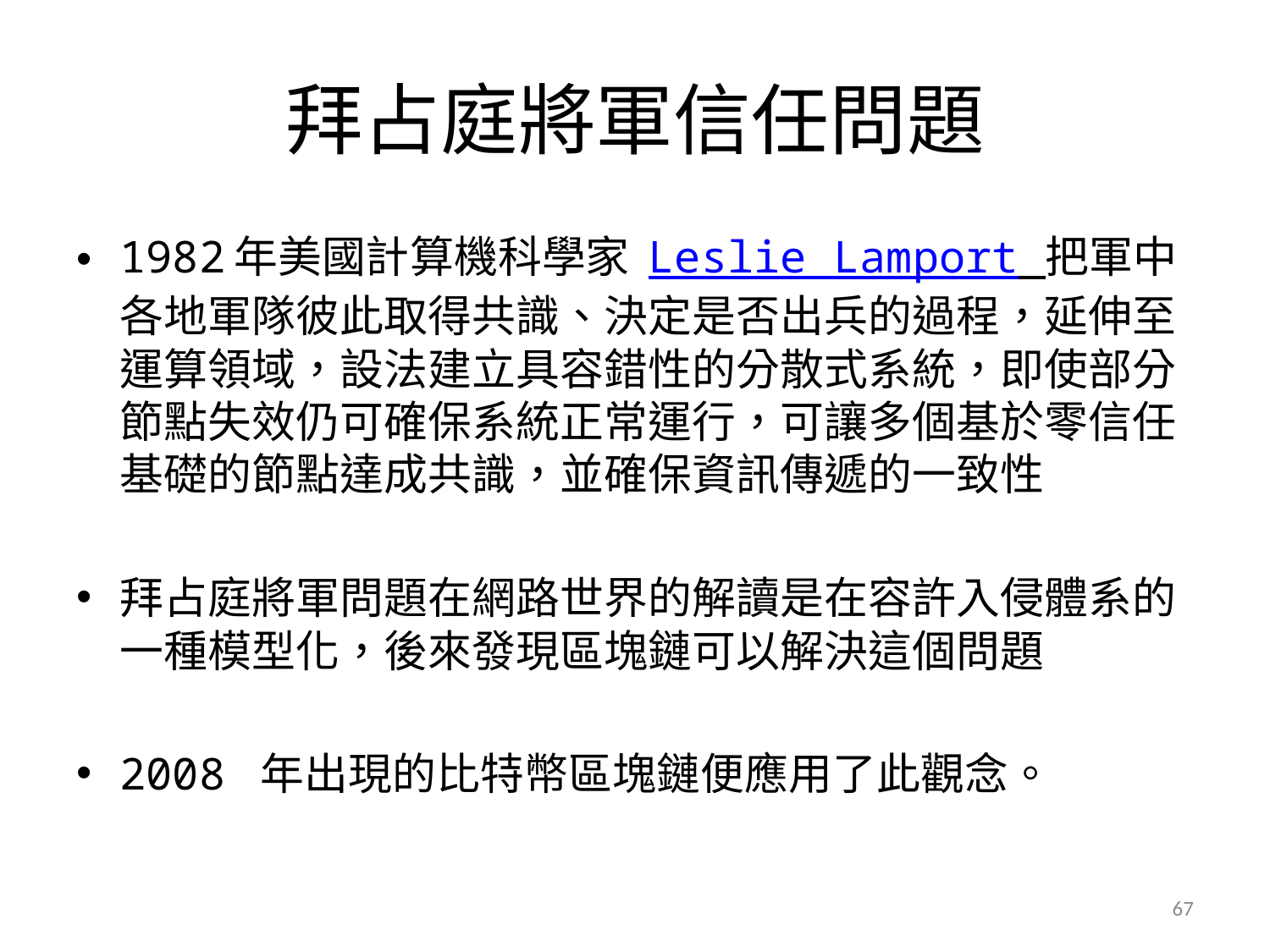

# 拜占庭將軍信任問題
1982年美國計算機科學家 Leslie Lamport 把軍中各地軍隊彼此取得共識、決定是否出兵的過程，延伸至運算領域，設法建立具容錯性的分散式系統，即使部分節點失效仍可確保系統正常運行，可讓多個基於零信任基礎的節點達成共識，並確保資訊傳遞的一致性

拜占庭將軍問題在網路世界的解讀是在容許入侵體系的一種模型化，後來發現區塊鏈可以解決這個問題

2008 年出現的比特幣區塊鏈便應用了此觀念。
67